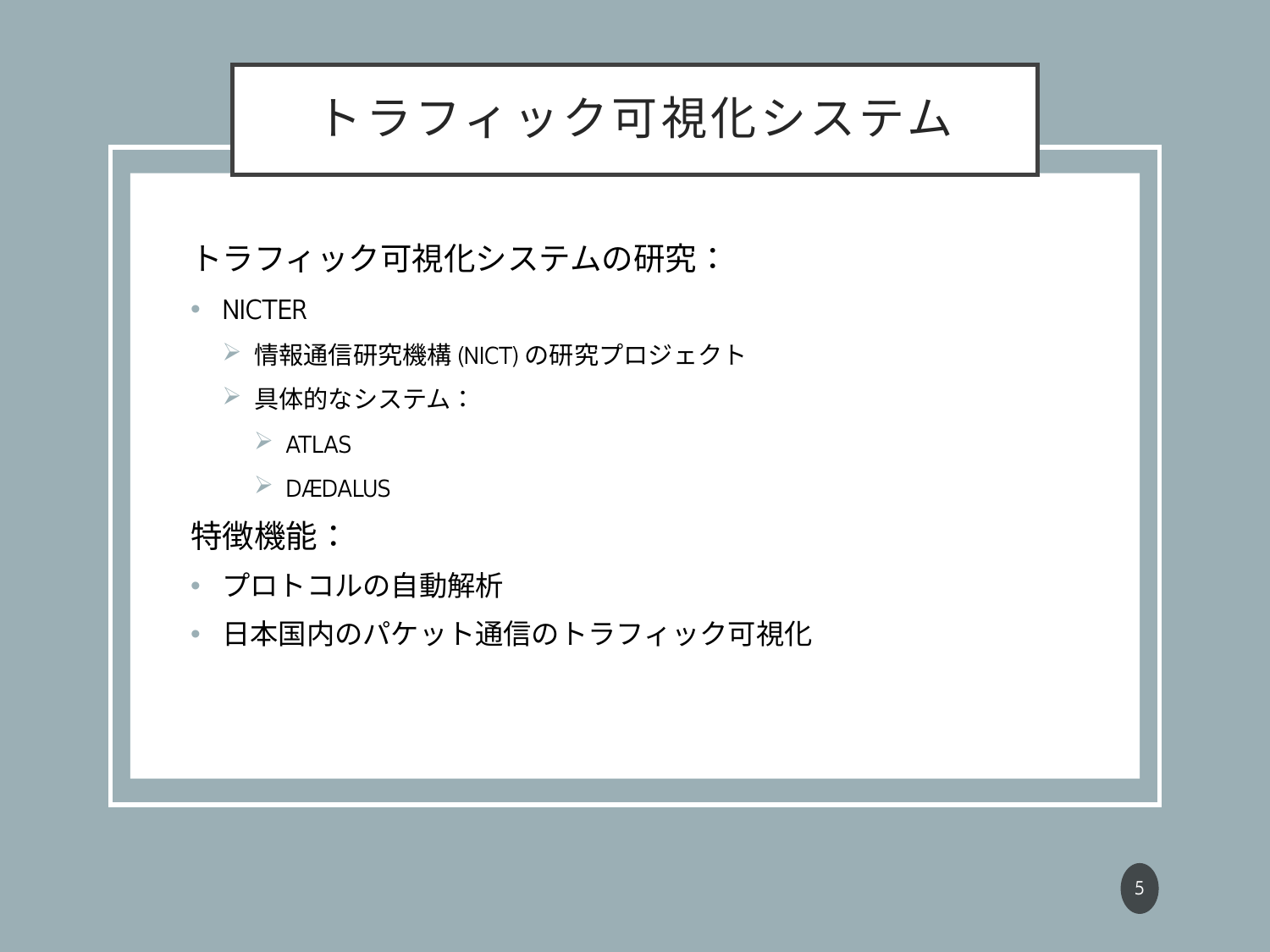

# トラフィック可視化システム

トラフィック可視化システムの研究：
NICTER
情報通信研究機構(NICT)の研究プロジェクト
具体的なシステム：
ATLAS
DAEDALUS
特徴機能：
プロトコルの自動解析
日本国内のパケット通信のトラフィック可視化

5